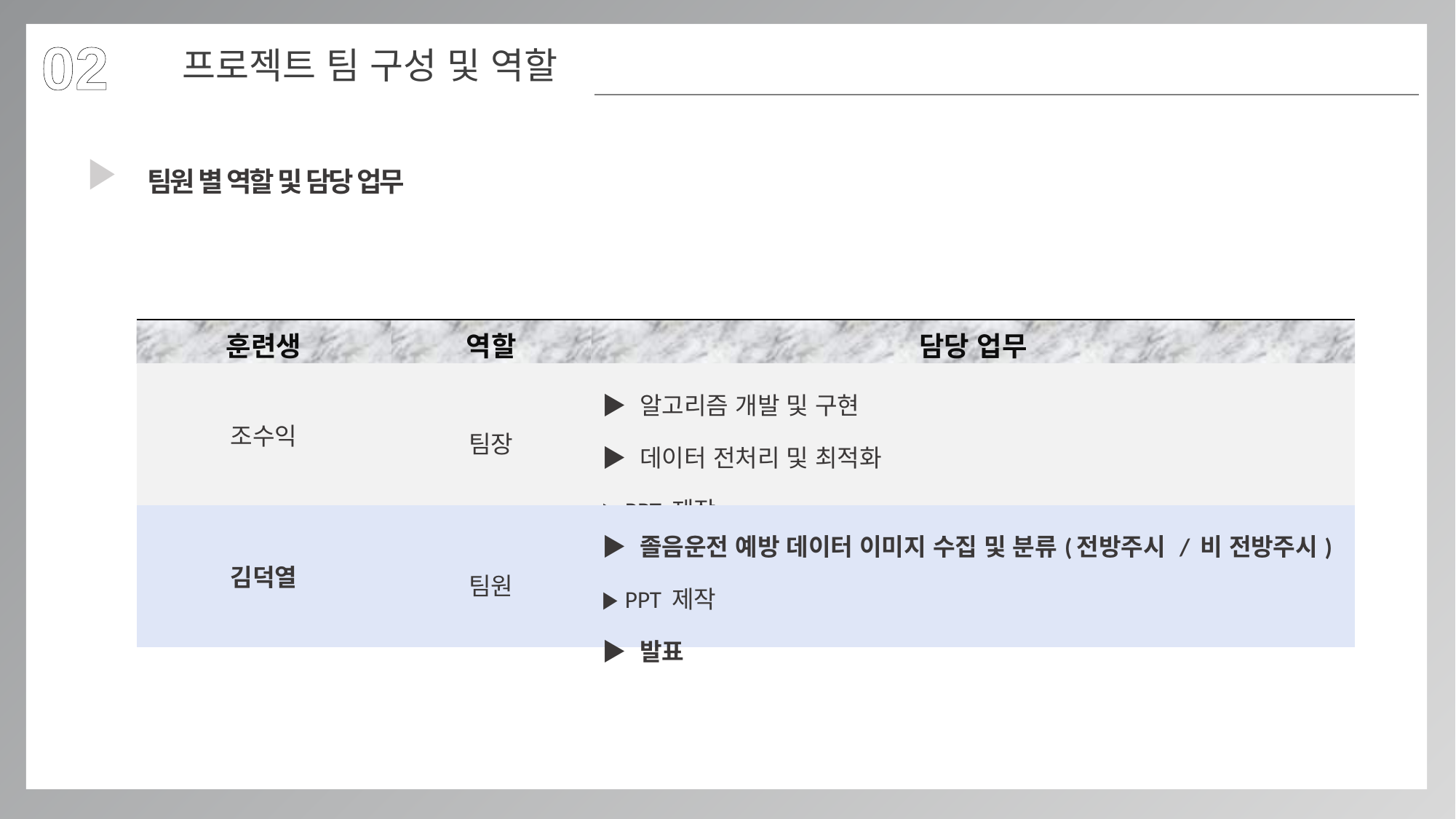

02

프로젝트 팀 구성 및 역할
▶
팀원 별 역할 및 담당 업무
| 훈련생 | 역할 | 담당 업무 |
| --- | --- | --- |
| 조수익 | 팀장 | ▶ 알고리즘 개발 및 구현 ▶ 데이터 전처리 및 최적화 ▶ PPT 제작 |
| 김덕열 | 팀원 | ▶ 졸음운전 예방 데이터 이미지 수집 및 분류(전방주시 / 비 전방주시) ▶ PPT 제작 ▶ 발표 |